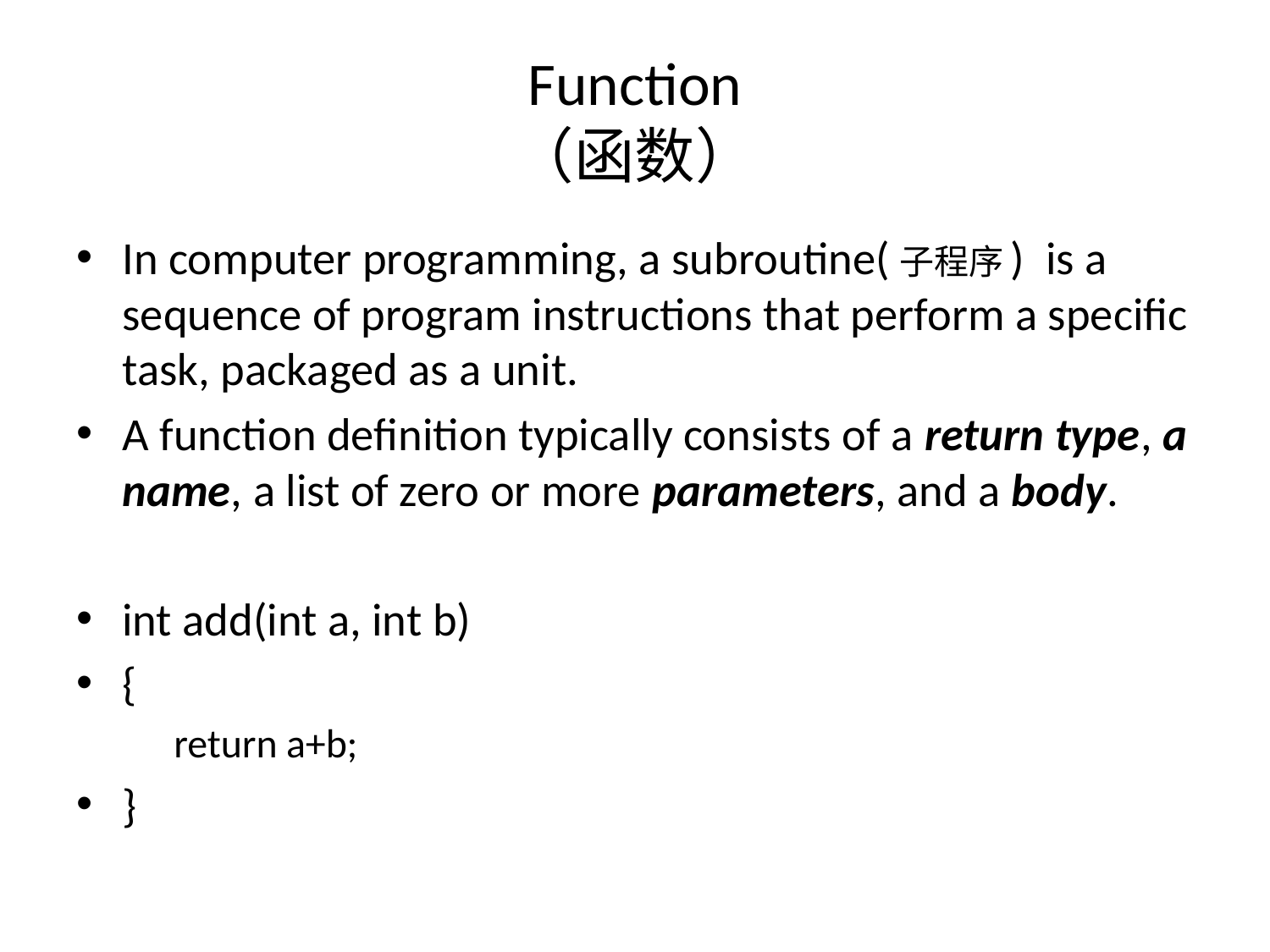

# Function （函数）
In computer programming, a subroutine(子程序)  is a sequence of program instructions that perform a specific task, packaged as a unit.
A function definition typically consists of a return type, a name, a list of zero or more parameters, and a body.

int add(int a, int b)
{
    return a+b;
}